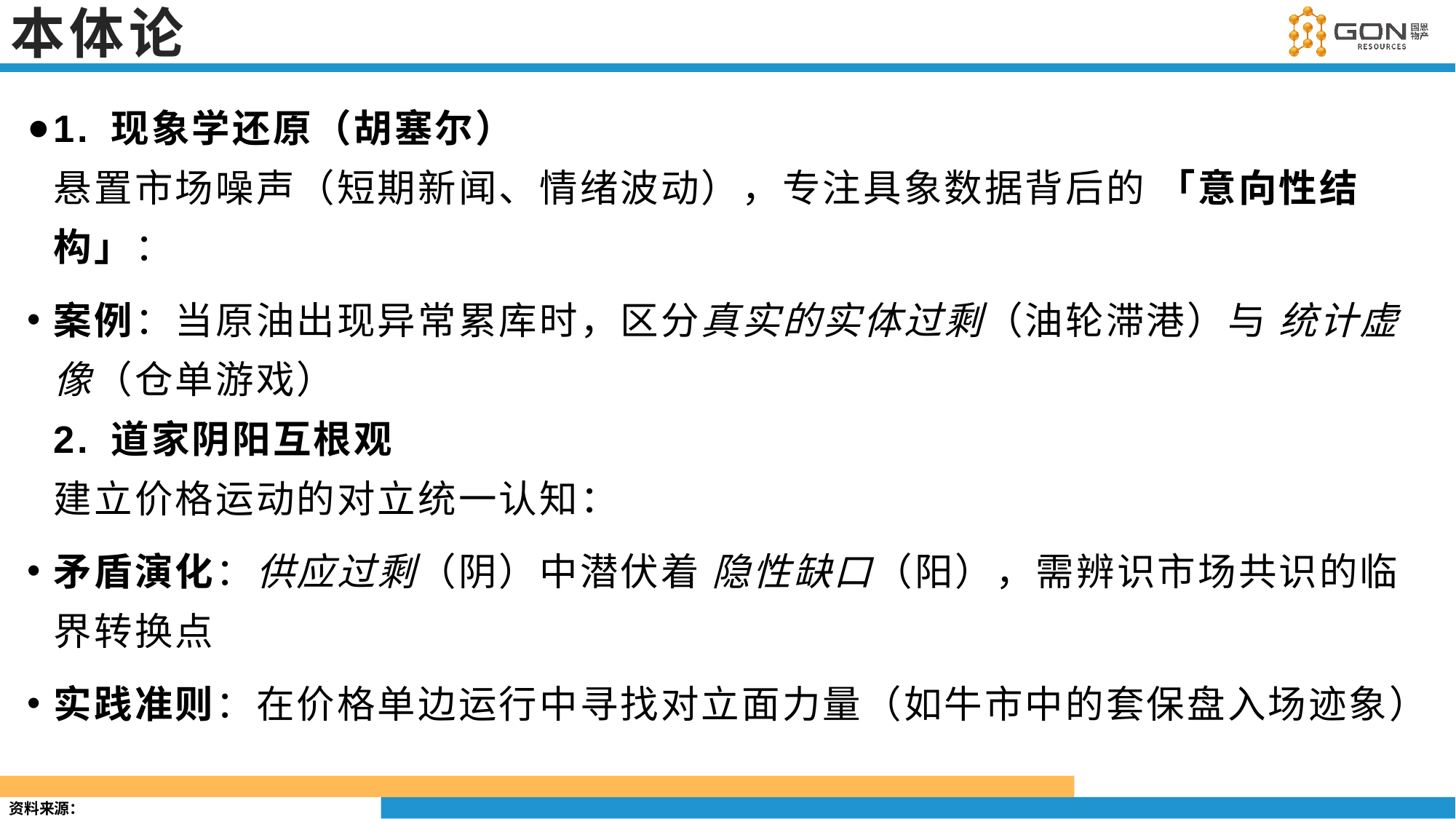

# 本体论
1. 现象学还原（胡塞尔）
悬置市场噪声（短期新闻、情绪波动），专注具象数据背后的 「意向性结构」：
案例：当原油出现异常累库时，区分真实的实体过剩（油轮滞港）与 统计虚像（仓单游戏）
2. 道家阴阳互根观
建立价格运动的对立统一认知：
矛盾演化：供应过剩（阴）中潜伏着 隐性缺口（阳），需辨识市场共识的临界转换点
实践准则：在价格单边运行中寻找对立面力量（如牛市中的套保盘入场迹象）